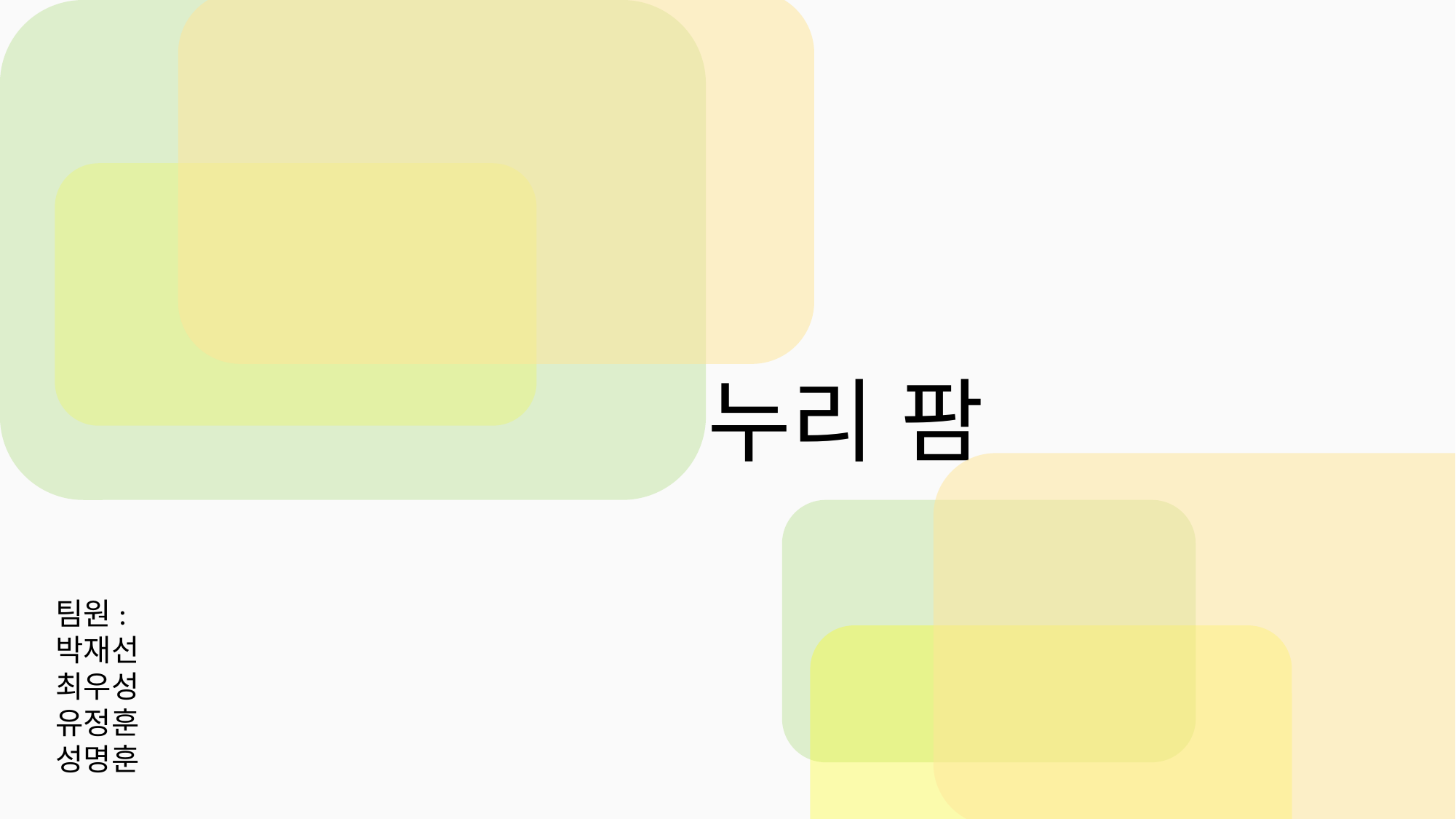

누리 팜

팀원:
박재선
최우성
유정훈
성명훈